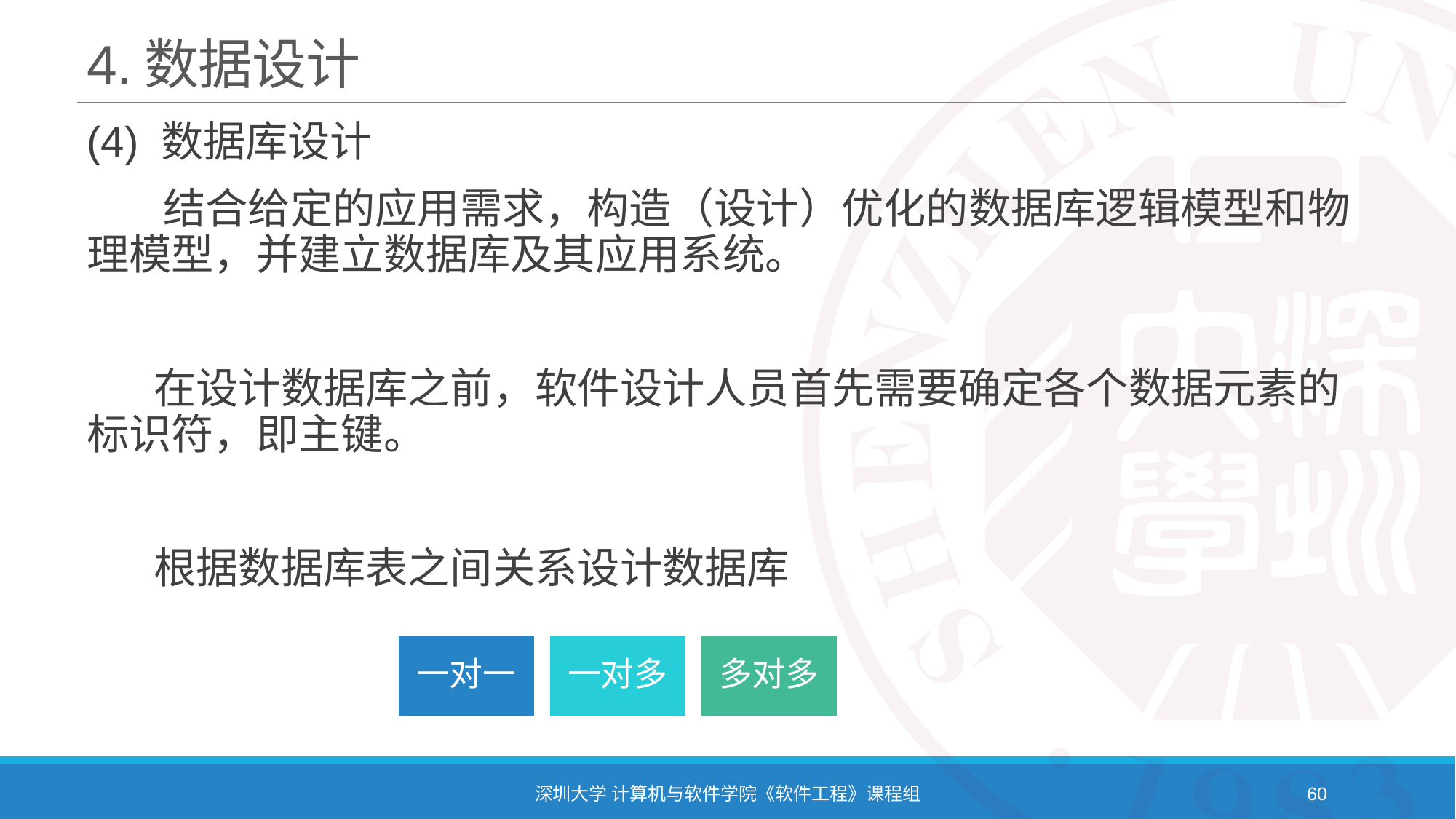

# 4.数据设计
(4) 数据库设计
       结合给定的应用需求，构造（设计）优化的数据库逻辑模型和物理模型，并建立数据库及其应用系统。

      在设计数据库之前，软件设计人员首先需要确定各个数据元素的标识符，即主键。

      根据数据库表之间关系设计数据库

一对一
一对多
多对多
深圳大学 计算机与软件学院《软件工程》课程组
60